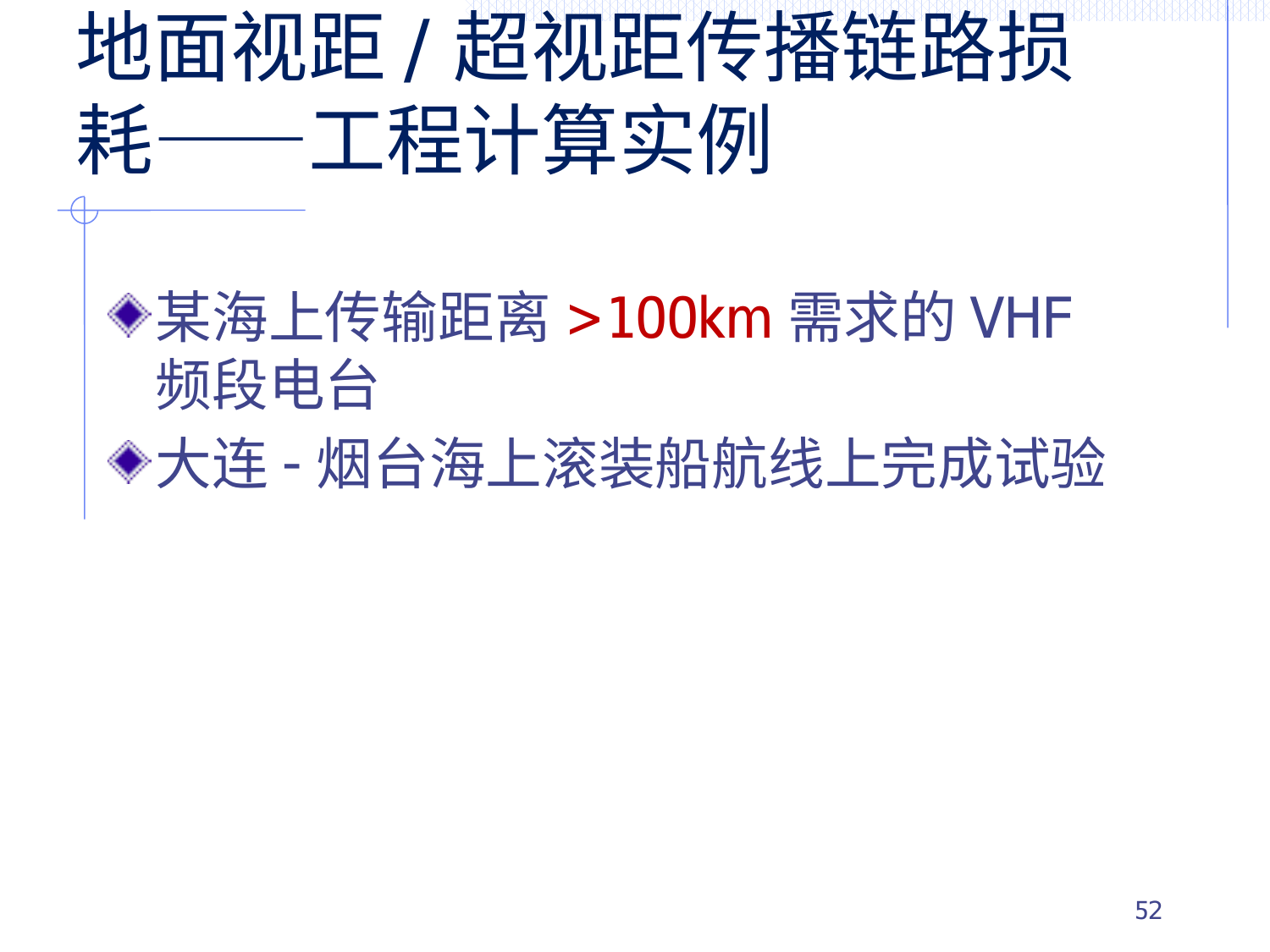

# 地面视距/超视距传播链路损耗——工程计算实例
某海上传输距离>100km需求的VHF频段电台
大连-烟台海上滚装船航线上完成试验

52